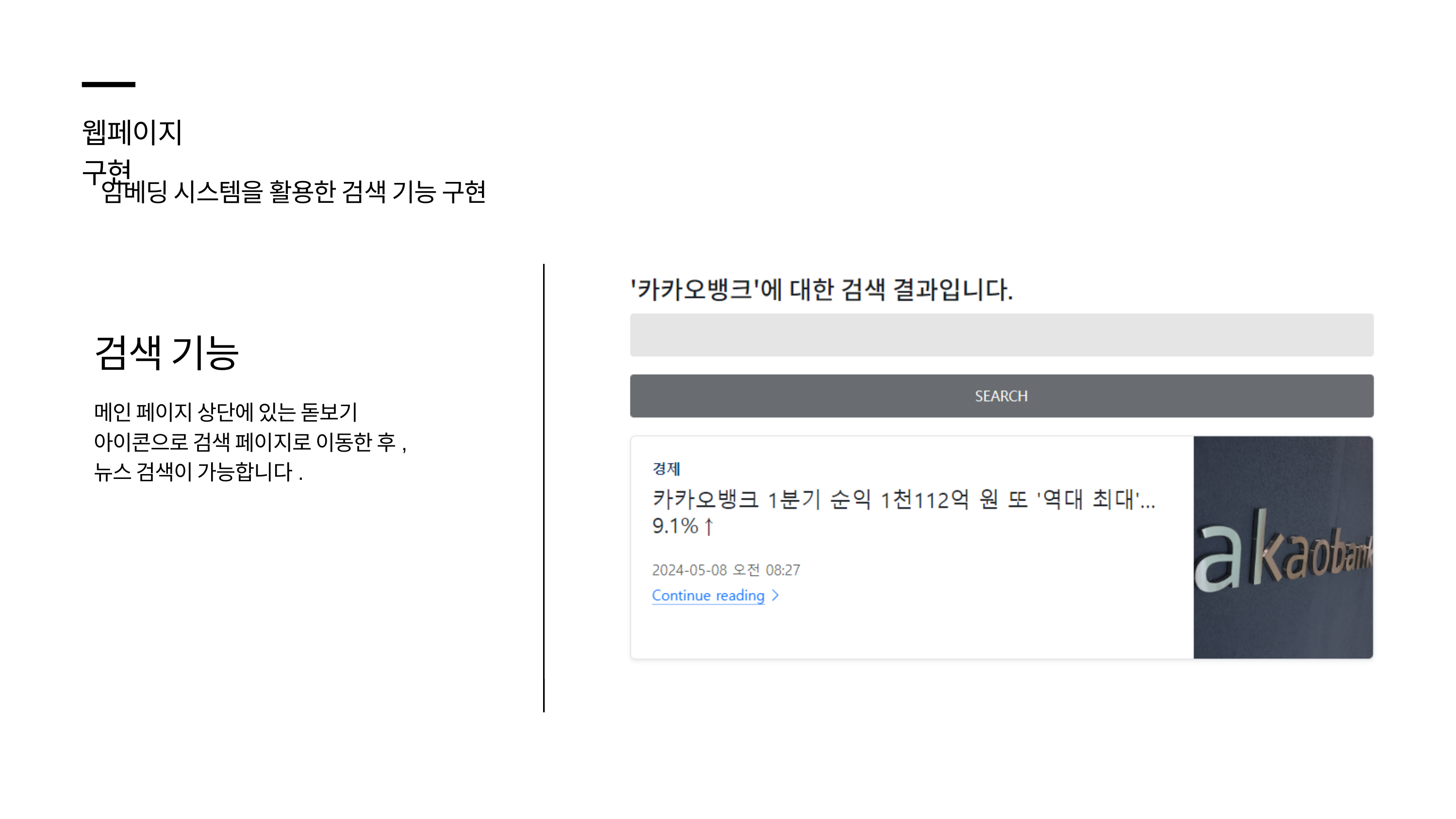

웹페이지 구현
임베딩 시스템을 활용한 검색 기능 구현

검색 기능
메인 페이지 상단에 있는 돋보기
아이콘으로 검색 페이지로 이동한 후,
뉴스 검색이 가능합니다.